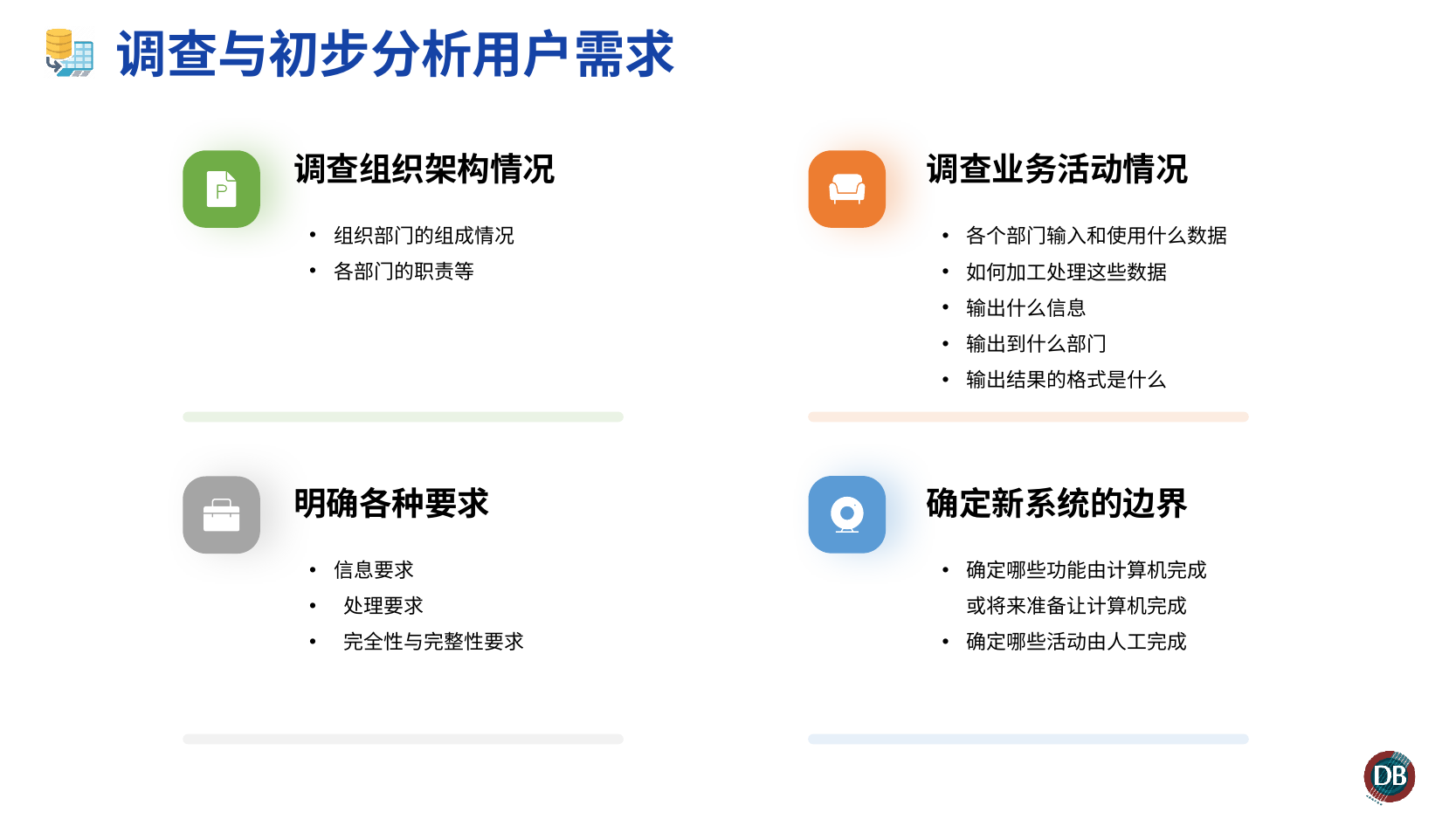

# 调查与初步分析用户需求
调查组织架构情况
调查业务活动情况

组织部门的组成情况
各部门的职责等
各个部门输入和使用什么数据
如何加工处理这些数据
输出什么信息
输出到什么部门
输出结果的格式是什么

明确各种要求
确定新系统的边界

信息要求
 处理要求
 完全性与完整性要求
确定哪些功能由计算机完成或将来准备让计算机完成
确定哪些活动由人工完成